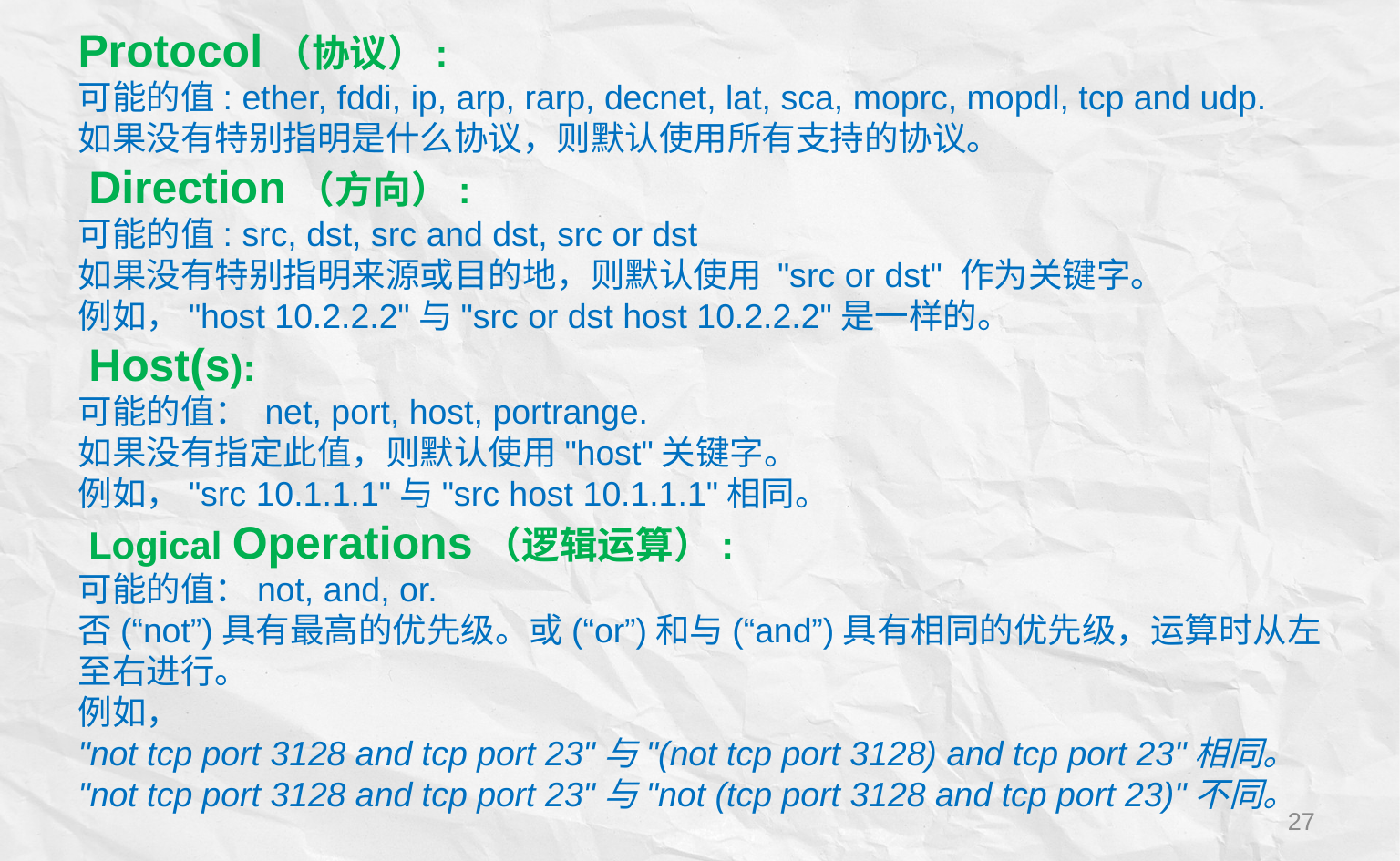

Protocol（协议）:
可能的值: ether, fddi, ip, arp, rarp, decnet, lat, sca, moprc, mopdl, tcp and udp.
如果没有特别指明是什么协议，则默认使用所有支持的协议。
 Direction（方向）:
可能的值: src, dst, src and dst, src or dst
如果没有特别指明来源或目的地，则默认使用 "src or dst" 作为关键字。
例如，"host 10.2.2.2"与"src or dst host 10.2.2.2"是一样的。
 Host(s):
可能的值： net, port, host, portrange.
如果没有指定此值，则默认使用"host"关键字。
例如，"src 10.1.1.1"与"src host 10.1.1.1"相同。
 Logical Operations（逻辑运算）:
可能的值：not, and, or.
否(“not”)具有最高的优先级。或(“or”)和与(“and”)具有相同的优先级，运算时从左至右进行。
例如，
"not tcp port 3128 and tcp port 23"与"(not tcp port 3128) and tcp port 23"相同。
"not tcp port 3128 and tcp port 23"与"not (tcp port 3128 and tcp port 23)"不同。

 27